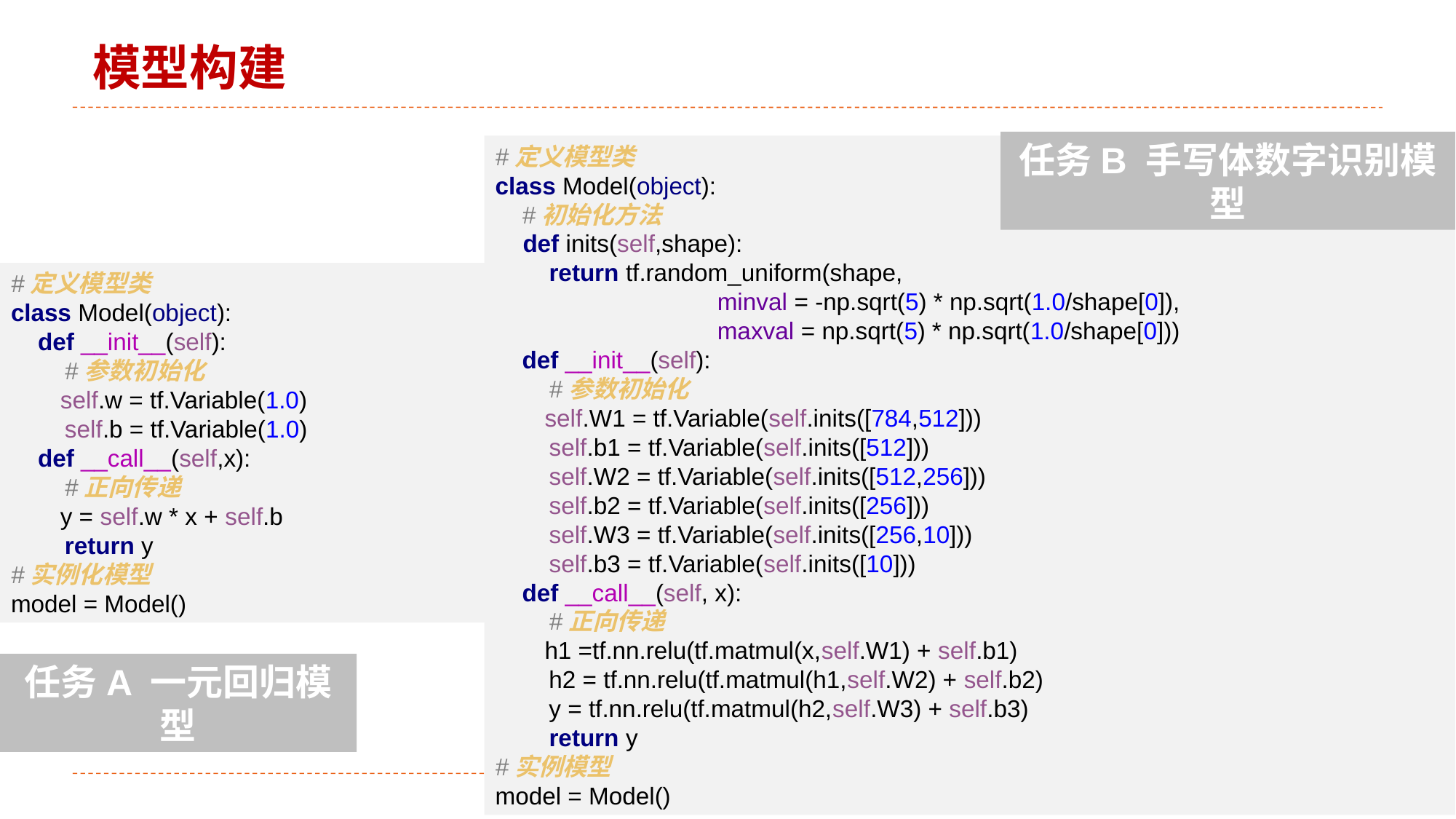

模型构建
#定义模型类
class Model(object):
    #初始化方法
    def inits(self,shape):
        return tf.random_uniform(shape,
                                 minval = -np.sqrt(5) * np.sqrt(1.0/shape[0]),
                                 maxval = np.sqrt(5) * np.sqrt(1.0/shape[0]))
    def __init__(self):
        #参数初始化
        self.W1 = tf.Variable(self.inits([784,512]))
        self.b1 = tf.Variable(self.inits([512]))
        self.W2 = tf.Variable(self.inits([512,256]))
        self.b2 = tf.Variable(self.inits([256]))
        self.W3 = tf.Variable(self.inits([256,10]))
        self.b3 = tf.Variable(self.inits([10]))
    def __call__(self, x):
        #正向传递
        h1 =tf.nn.relu(tf.matmul(x,self.W1) + self.b1)
        h2 = tf.nn.relu(tf.matmul(h1,self.W2) + self.b2)
        y = tf.nn.relu(tf.matmul(h2,self.W3) + self.b3)
        return y
#实例模型
model = Model()
任务B 手写体数字识别模型
#定义模型类
class Model(object):
    def __init__(self):
        #参数初始化
        self.w = tf.Variable(1.0)
        self.b = tf.Variable(1.0)
    def __call__(self,x):
        #正向传递
        y = self.w * x + self.b
        return y
#实例化模型
model = Model()
任务A 一元回归模型